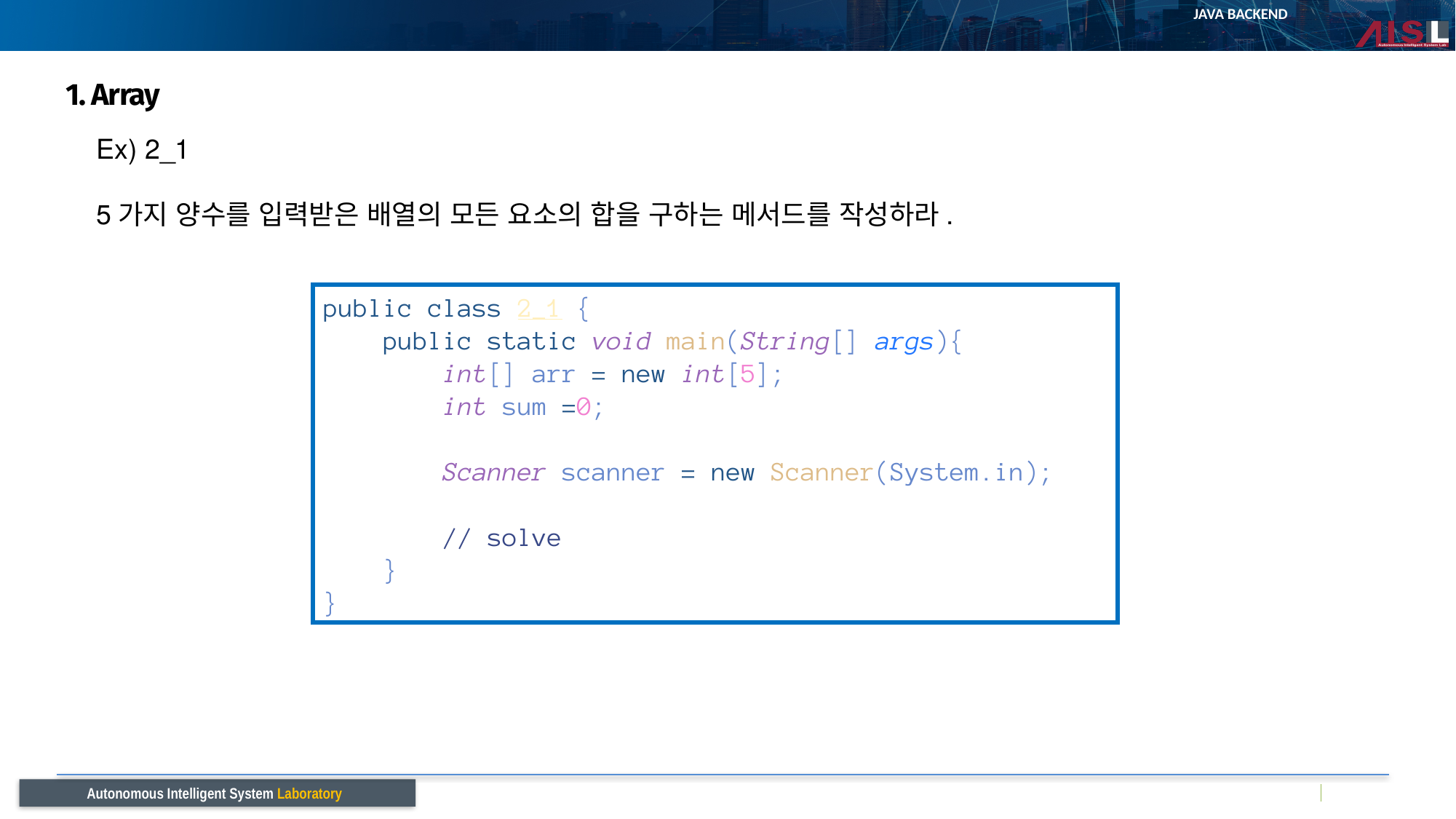

# 1. Array
Ex) 2_1

5가지 양수를 입력받은 배열의 모든 요소의 합을 구하는 메서드를 작성하라.
public class 2_1 {
    public static void main(String[] args){
        int[] arr = new int[5];
        int sum =0;
        Scanner scanner = new Scanner(System.in);
        // solve
    }
}